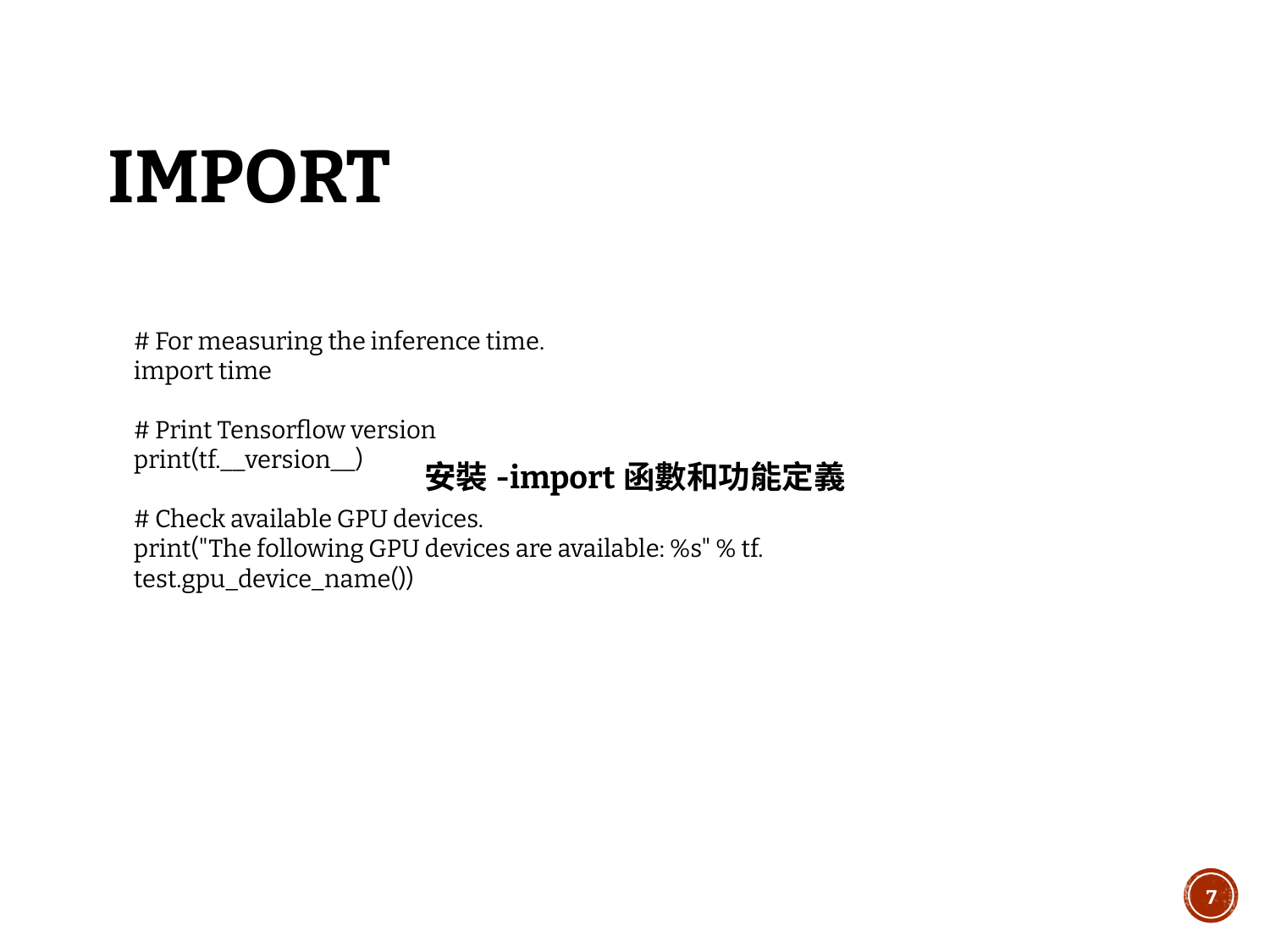

# import
| # For measuring the inference time. import time # Print Tensorflow version print(tf.\_\_version\_\_) # Check available GPU devices. print("The following GPU devices are available: %s" % tf.test.gpu\_device\_name()) |
| --- |
安裝-import函數和功能定義
7